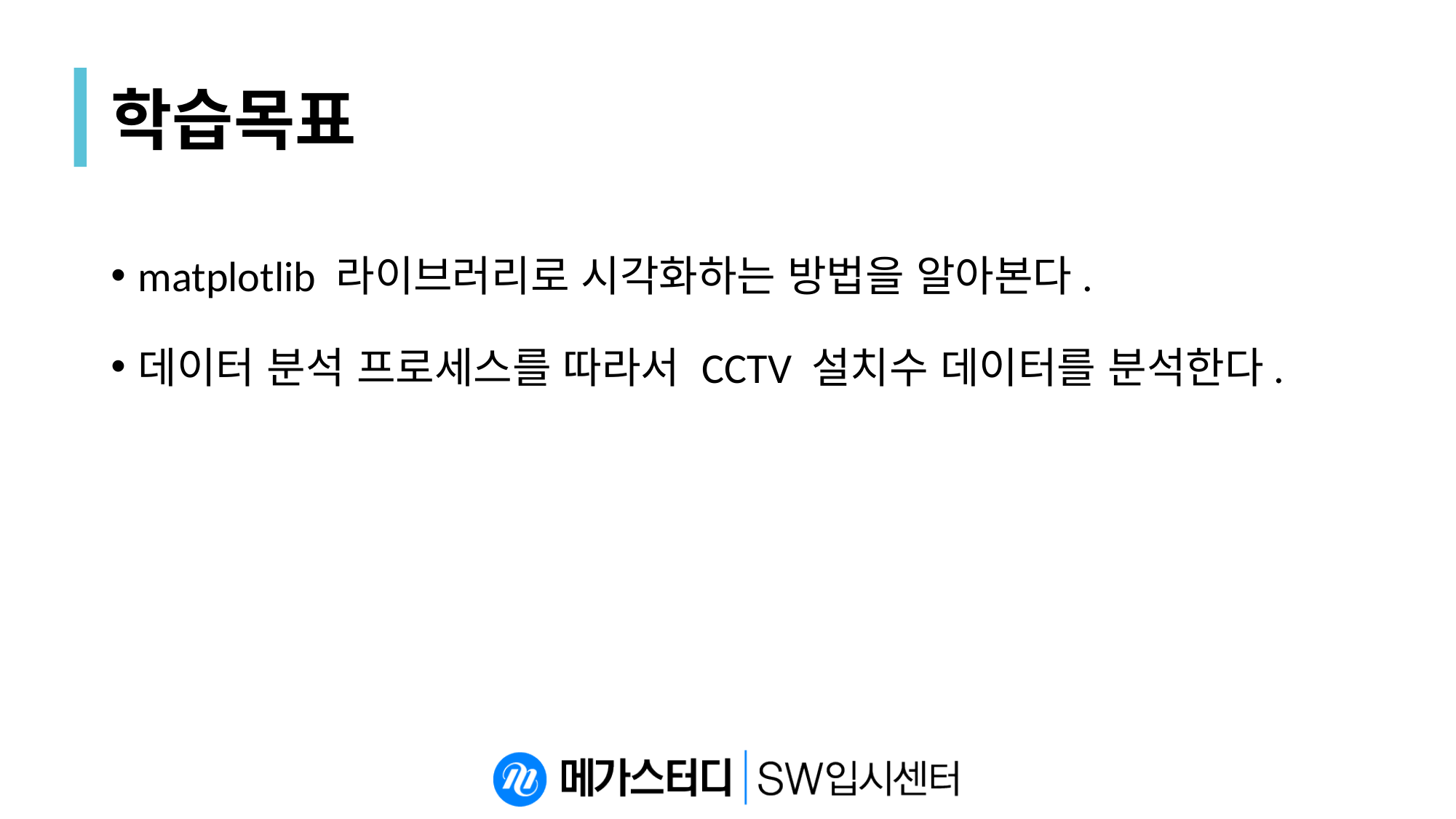

# 학습목표
matplotlib 라이브러리로 시각화하는 방법을 알아본다.
데이터 분석 프로세스를 따라서 CCTV 설치수 데이터를 분석한다.